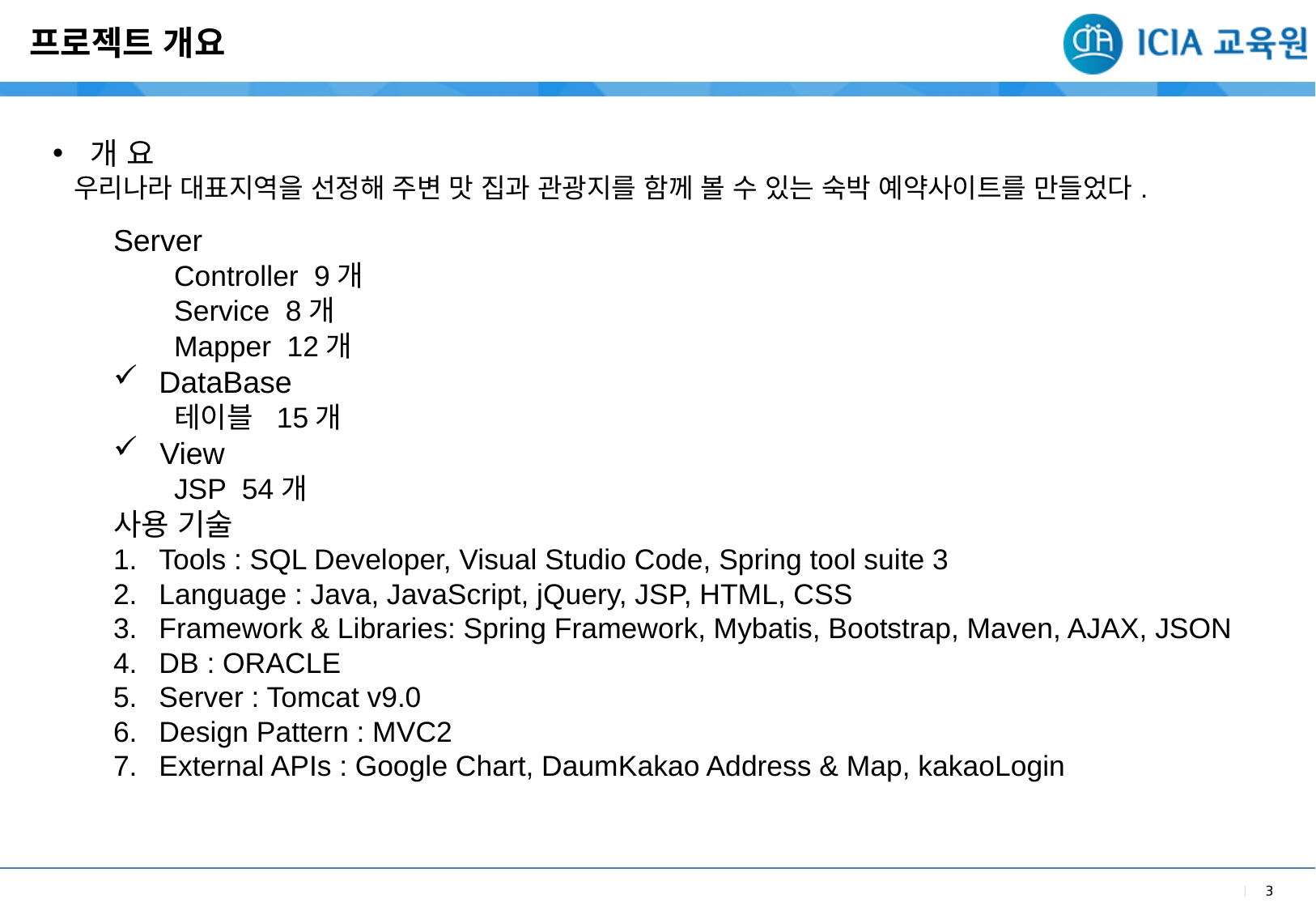

프로젝트 개요
개 요
  우리나라 대표지역을 선정해 주변 맛 집과 관광지를 함께 볼 수 있는 숙박 예약사이트를 만들었다.

Server
Controller  9개
Service  8개
Mapper  12개
DataBase
테이블  15개
 View
JSP  54개
사용 기술
Tools : SQL Developer, Visual Studio Code, Spring tool suite 3
Language : Java, JavaScript, jQuery, JSP, HTML, CSS
Framework & Libraries: Spring Framework, Mybatis, Bootstrap, Maven, AJAX, JSON
DB : ORACLE
Server : Tomcat v9.0
Design Pattern : MVC2
External APIs : Google Chart, DaumKakao Address & Map, kakaoLogin